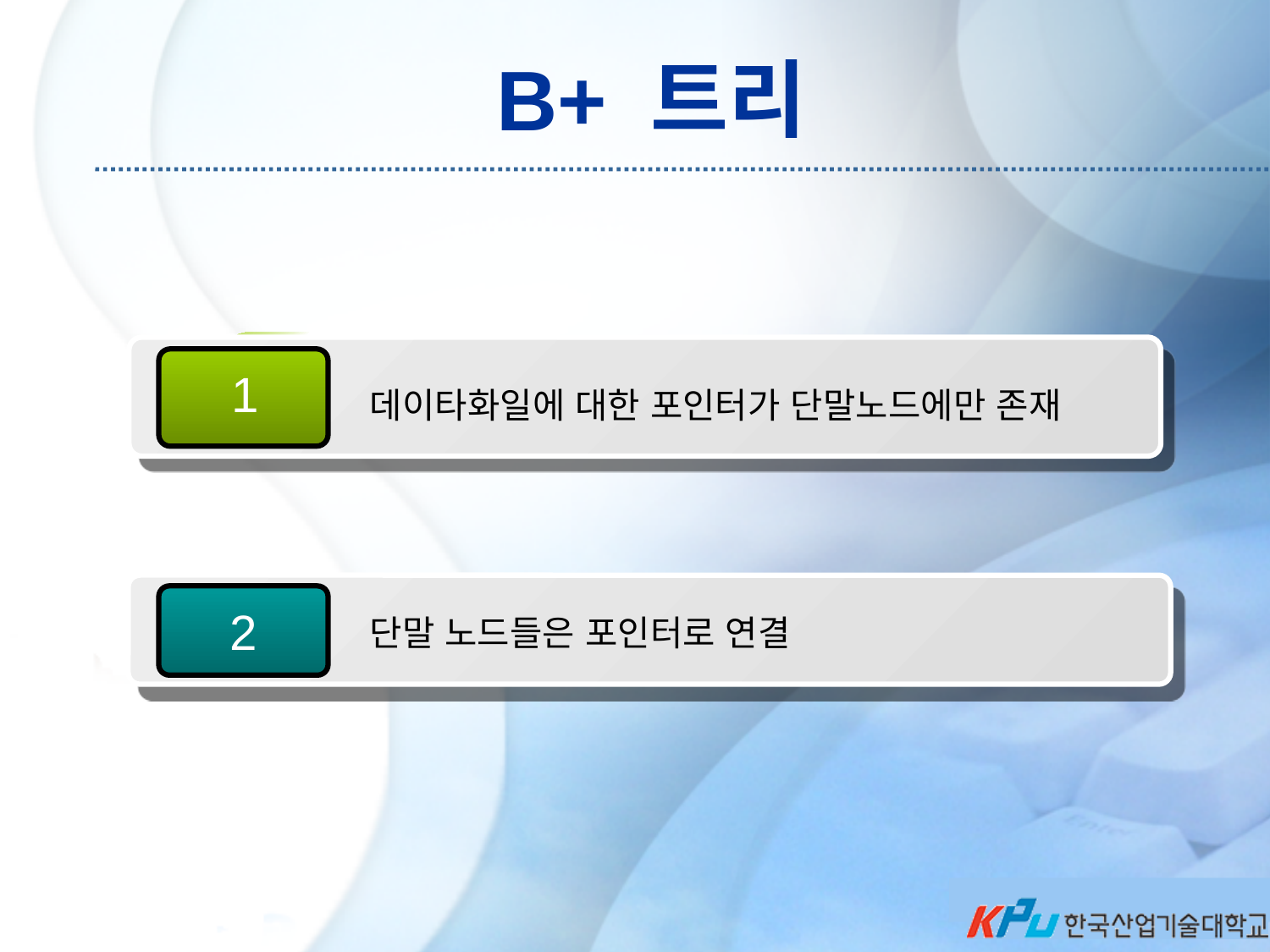

B+ 트리

1
데이타화일에 대한 포인터가 단말노드에만 존재

2

단말 노드들은 포인터로 연결